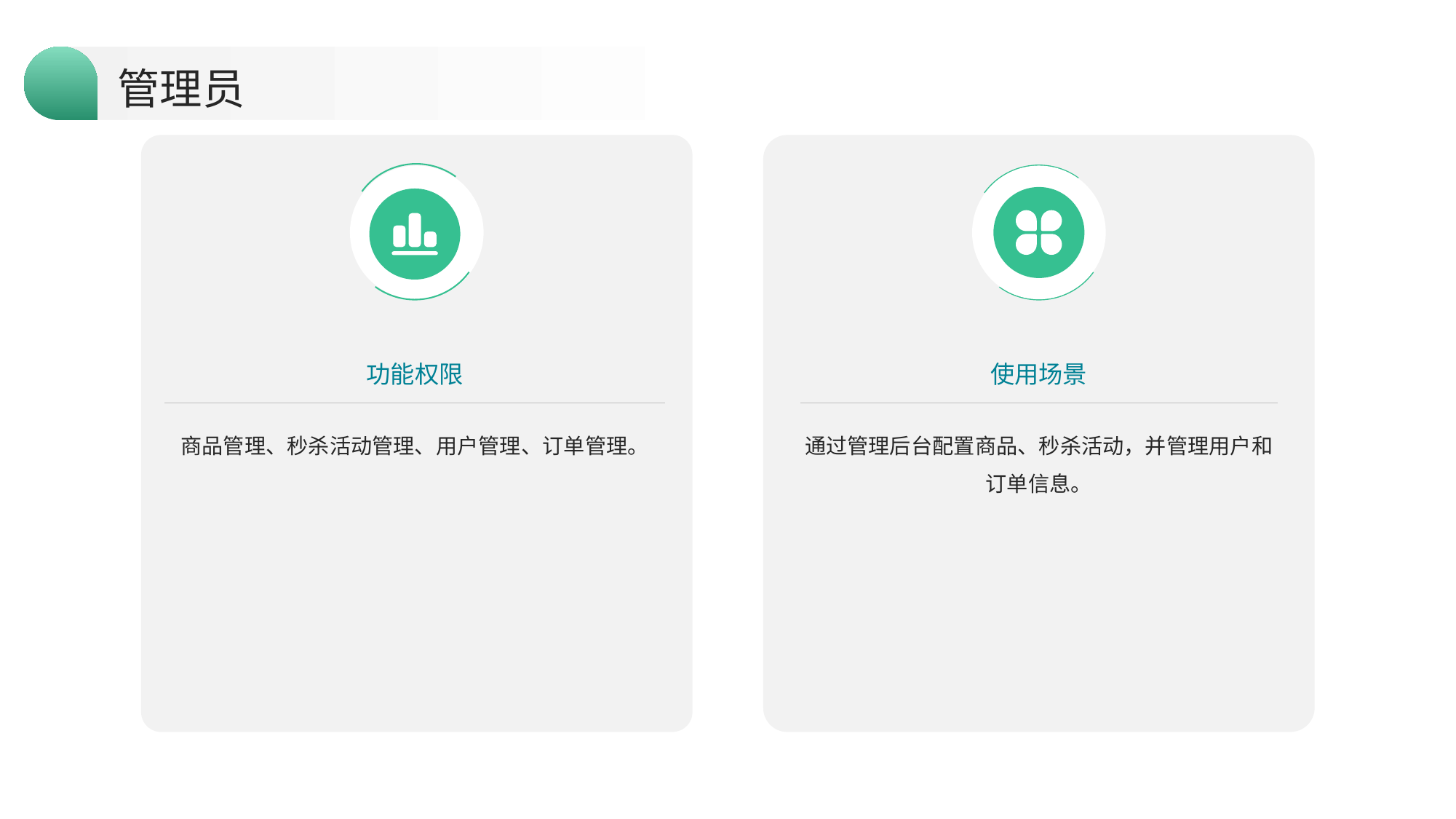

管理员

功能权限
使用场景
商品管理、秒杀活动管理、用户管理、订单管理。
通过管理后台配置商品、秒杀活动，并管理用户和订单信息。